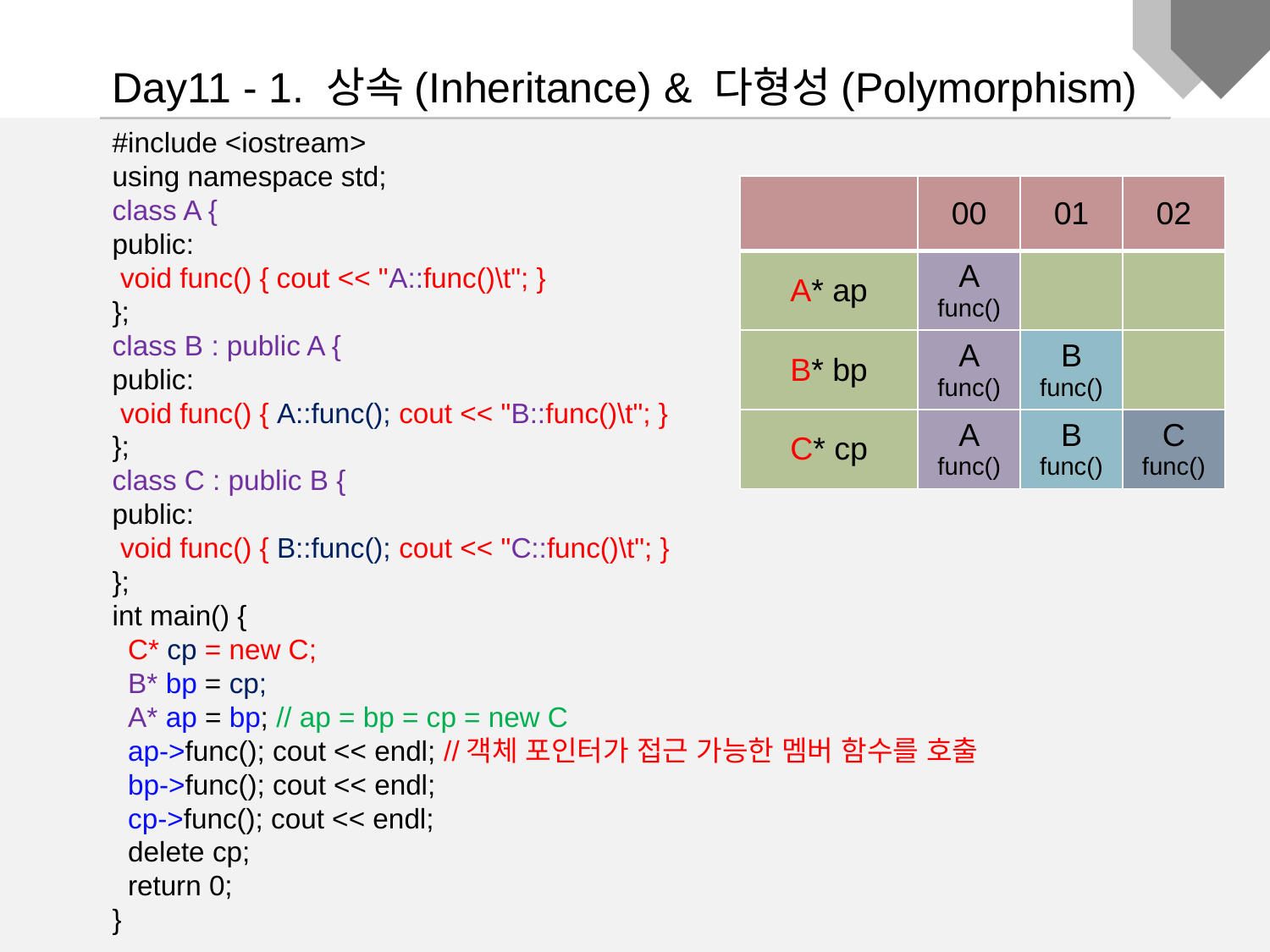

Day11 - 1. 상속(Inheritance) & 다형성(Polymorphism)
#include <iostream>
using namespace std;
class A {
public:
 void func() { cout << "A::func()\t"; }
};
class B : public A {
public:
 void func() { A::func(); cout << "B::func()\t"; }
};
class C : public B {
public:
 void func() { B::func(); cout << "C::func()\t"; }
};
int main() {
  C* cp = new C;
  B* bp = cp;
  A* ap = bp; // ap = bp = cp = new C
  ap->func(); cout << endl; //객체 포인터가 접근 가능한 멤버 함수를 호출
  bp->func(); cout << endl;
  cp->func(); cout << endl;
  delete cp;
  return 0;
}
|  | 00 | 01 | 02 |
| --- | --- | --- | --- |
| A\* ap | A func() |  |  |
| B\* bp | A func() | B func() |  |
| C\* cp | A func() | B func() | C func() |